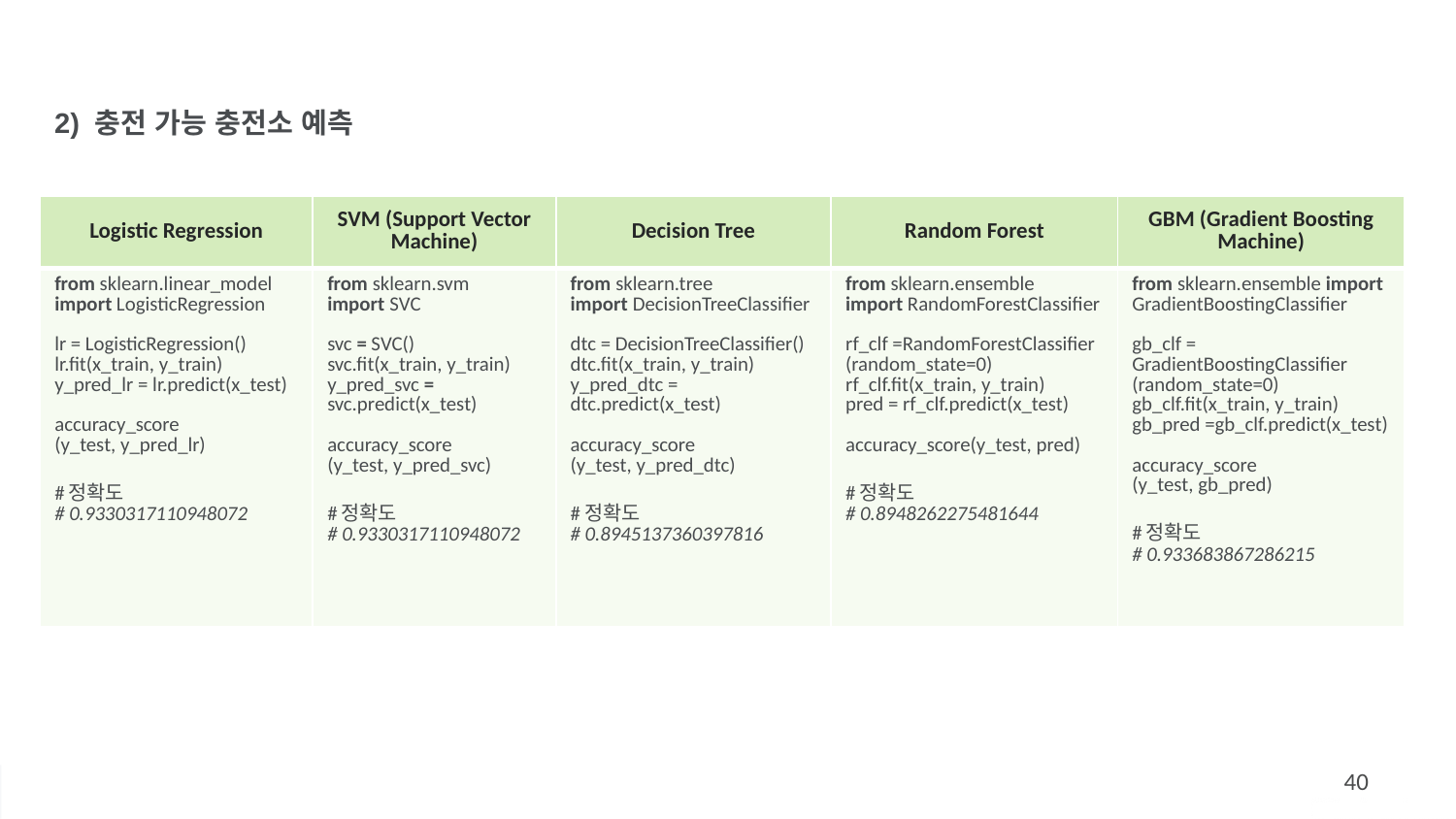

2) 충전 가능 충전소 예측
| Logistic Regression | SVM (Support Vector Machine) | Decision Tree | Random Forest | GBM (Gradient Boosting Machine) |
| --- | --- | --- | --- | --- |
| from sklearn.linear\_model import LogisticRegression ​ lr = LogisticRegression() lr.fit(x\_train, y\_train) y\_pred\_lr = lr.predict(x\_test) ​ accuracy\_score (y\_test, y\_pred\_lr) #정확도 # 0.9330317110948072 | from sklearn.svm import SVC svc = SVC() svc.fit(x\_train, y\_train) y\_pred\_svc = svc.predict(x\_test) ​accuracy\_score (y\_test, y\_pred\_svc) #정확도 # 0.9330317110948072 | from sklearn.tree import DecisionTreeClassifier dtc = DecisionTreeClassifier() dtc.fit(x\_train, y\_train) y\_pred\_dtc = dtc.predict(x\_test) ​ accuracy\_score (y\_test, y\_pred\_dtc) #정확도 # 0.8945137360397816 | from sklearn.ensemble import RandomForestClassifier rf\_clf =RandomForestClassifier (random\_state=0) rf\_clf.fit(x\_train, y\_train) ​pred = rf\_clf.predict(x\_test) accuracy\_score(y\_test, pred) #정확도 # 0.8948262275481644 | from sklearn.ensemble import GradientBoostingClassifier gb\_clf = GradientBoostingClassifier (random\_state=0) gb\_clf.fit(x\_train, y\_train) ​gb\_pred =gb\_clf.predict(x\_test) accuracy\_score (y\_test, gb\_pred) #정확도​ # 0.933683867286215 |
40